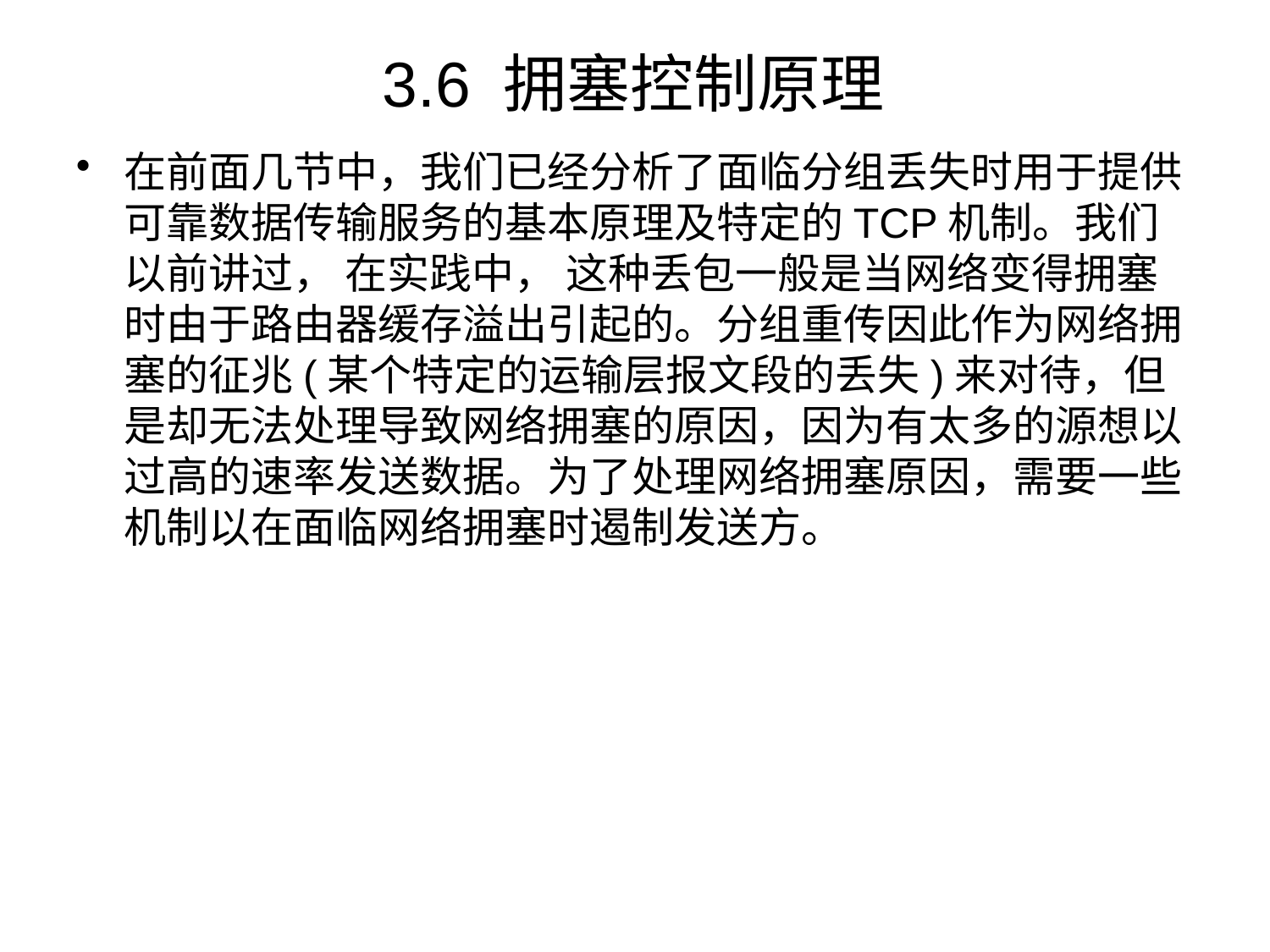

# 3.6 拥塞控制原理
在前面几节中，我们已经分析了面临分组丢失时用于提供可靠数据传输服务的基本原理及特定的TCP机制。我们以前讲过， 在实践中， 这种丢包一般是当网络变得拥塞时由于路由器缓存溢出引起的。分组重传因此作为网络拥塞的征兆(某个特定的运输层报文段的丢失)来对待，但是却无法处理导致网络拥塞的原因，因为有太多的源想以过高的速率发送数据。为了处理网络拥塞原因，需要一些机制以在面临网络拥塞时遏制发送方。